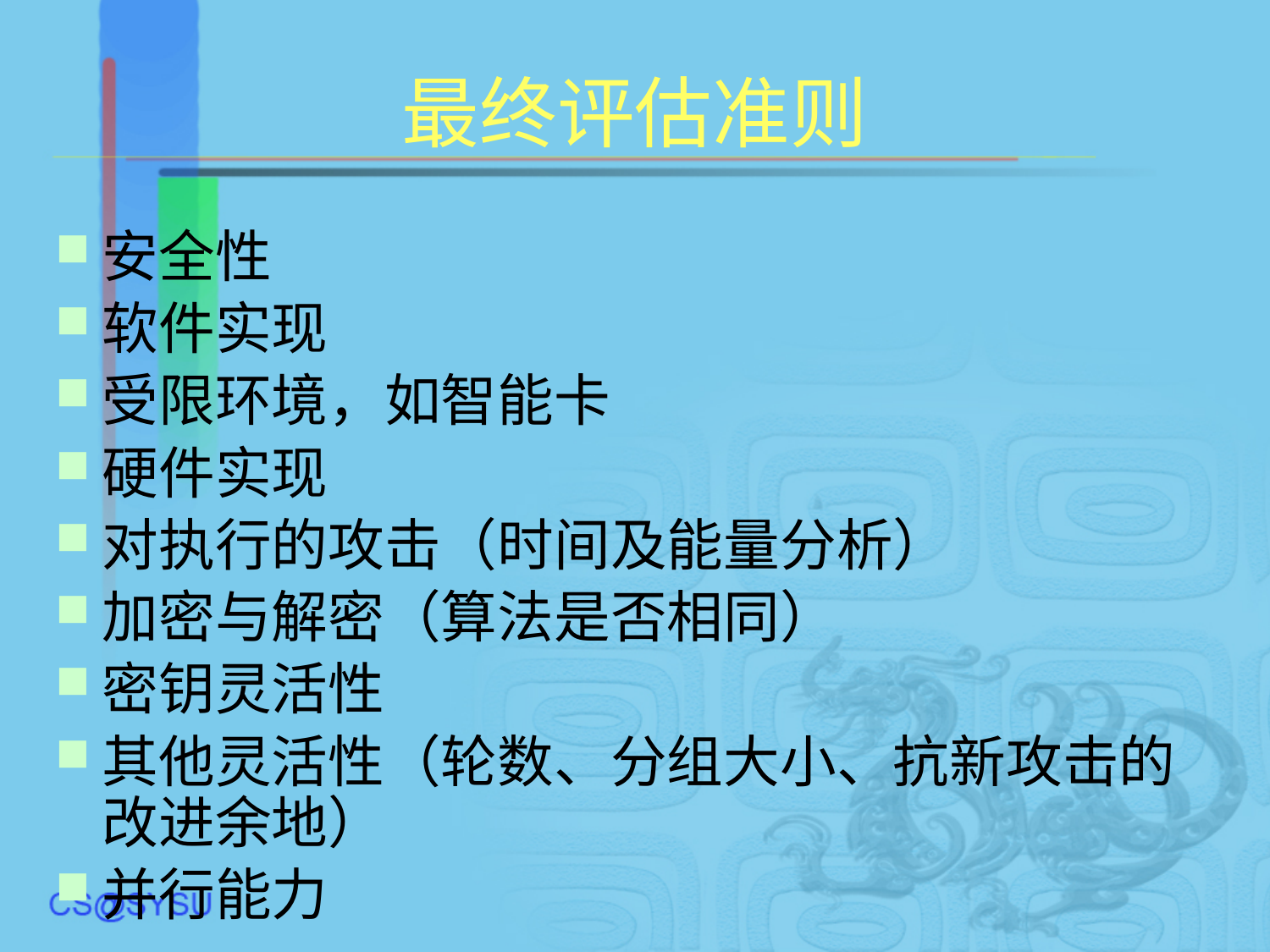

# 最终评估准则
安全性
软件实现
受限环境，如智能卡
硬件实现
对执行的攻击（时间及能量分析）
加密与解密（算法是否相同）
密钥灵活性
其他灵活性（轮数、分组大小、抗新攻击的改进余地）
并行能力